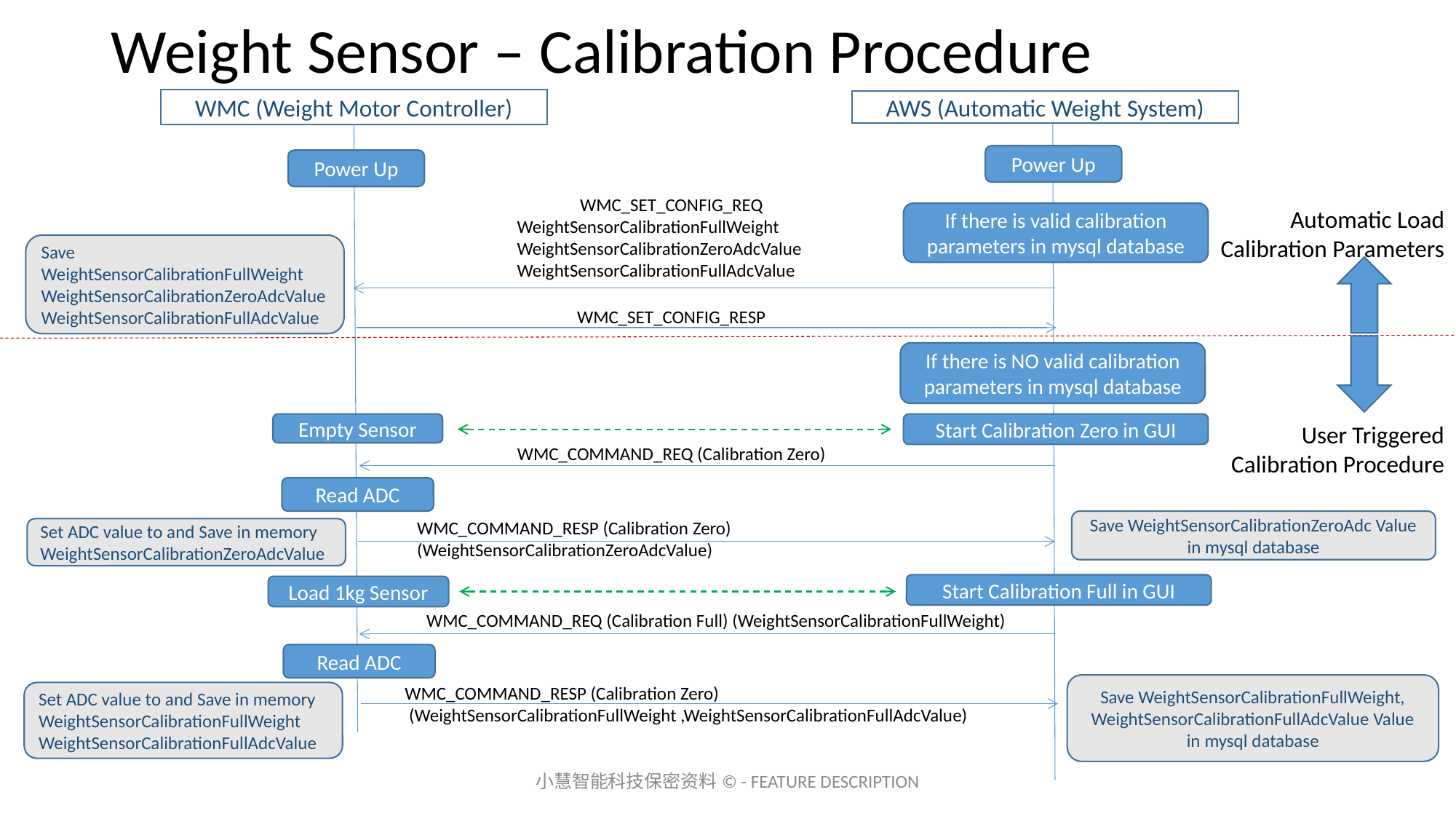

# Weight Sensor – Calibration Procedure
WMC (Weight Motor Controller)
AWS (Automatic Weight System)
Power Up
Power Up
WMC_SET_CONFIG_REQ
WeightSensorCalibrationFullWeight
WeightSensorCalibrationZeroAdcValue
WeightSensorCalibrationFullAdcValue
Automatic Load Calibration Parameters
If there is valid calibration parameters in mysql database
Save
WeightSensorCalibrationFullWeight
WeightSensorCalibrationZeroAdcValue
WeightSensorCalibrationFullAdcValue

WMC_SET_CONFIG_RESP
If there is NO valid calibration parameters in mysql database

Empty Sensor
Start Calibration Zero in GUI
User Triggered Calibration Procedure
WMC_COMMAND_REQ (Calibration Zero)
Read ADC
Save WeightSensorCalibrationZeroAdc Value in mysql database
WMC_COMMAND_RESP (Calibration Zero) (WeightSensorCalibrationZeroAdcValue)
Set ADC value to and Save in memory
WeightSensorCalibrationZeroAdcValue
Start Calibration Full in GUI
Load 1kg Sensor
WMC_COMMAND_REQ (Calibration Full) (WeightSensorCalibrationFullWeight)
Read ADC
Save WeightSensorCalibrationFullWeight, WeightSensorCalibrationFullAdcValue Value in mysql database
WMC_COMMAND_RESP (Calibration Zero)
 (WeightSensorCalibrationFullWeight ,WeightSensorCalibrationFullAdcValue)
Set ADC value to and Save in memory WeightSensorCalibrationFullWeight
WeightSensorCalibrationFullAdcValue

小慧智能科技保密资料© - FEATURE DESCRIPTION
7